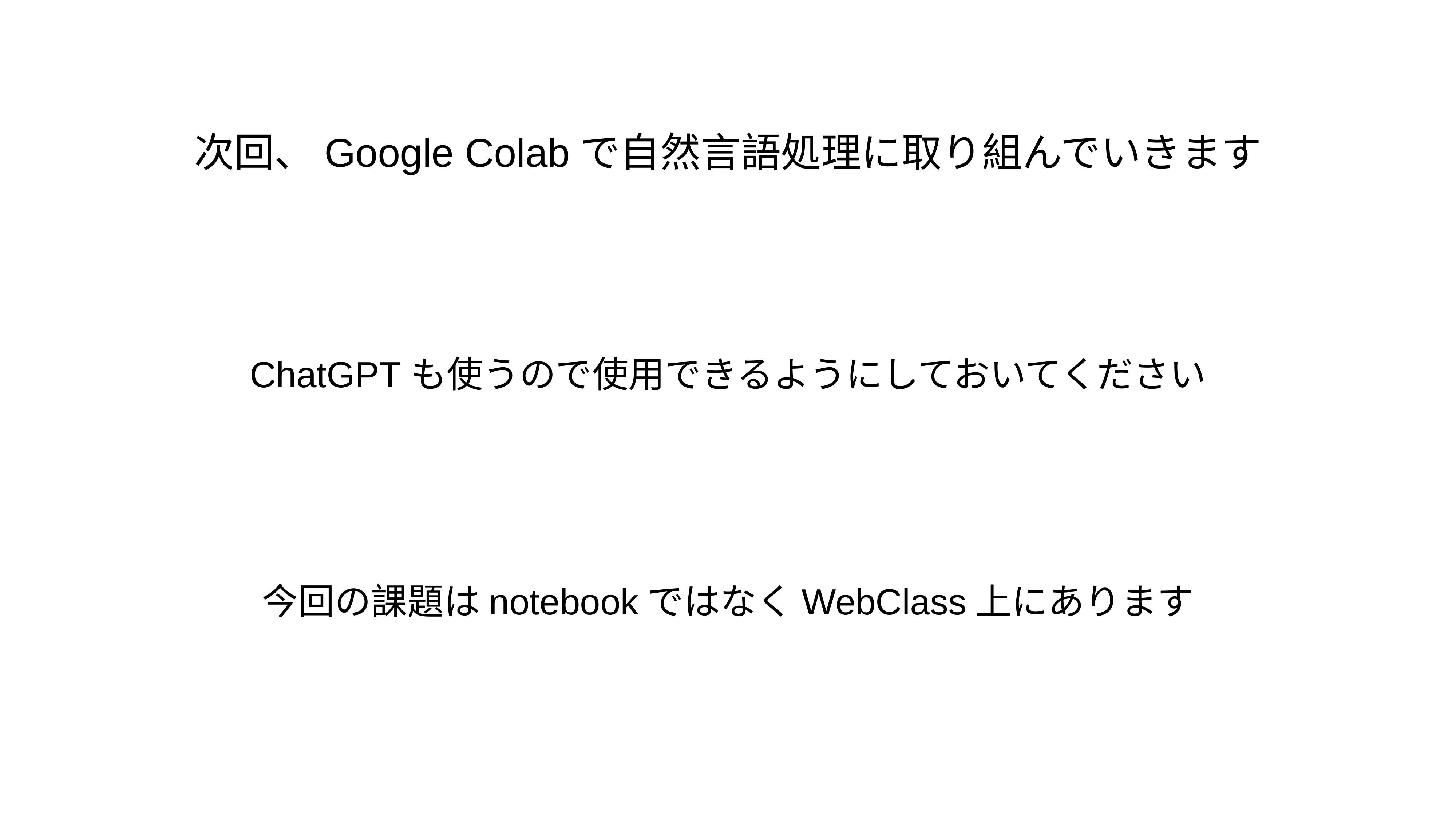

次回、Google Colabで自然言語処理に取り組んでいきます
ChatGPTも使うので使用できるようにしておいてください
今回の課題はnotebookではなくWebClass上にあります